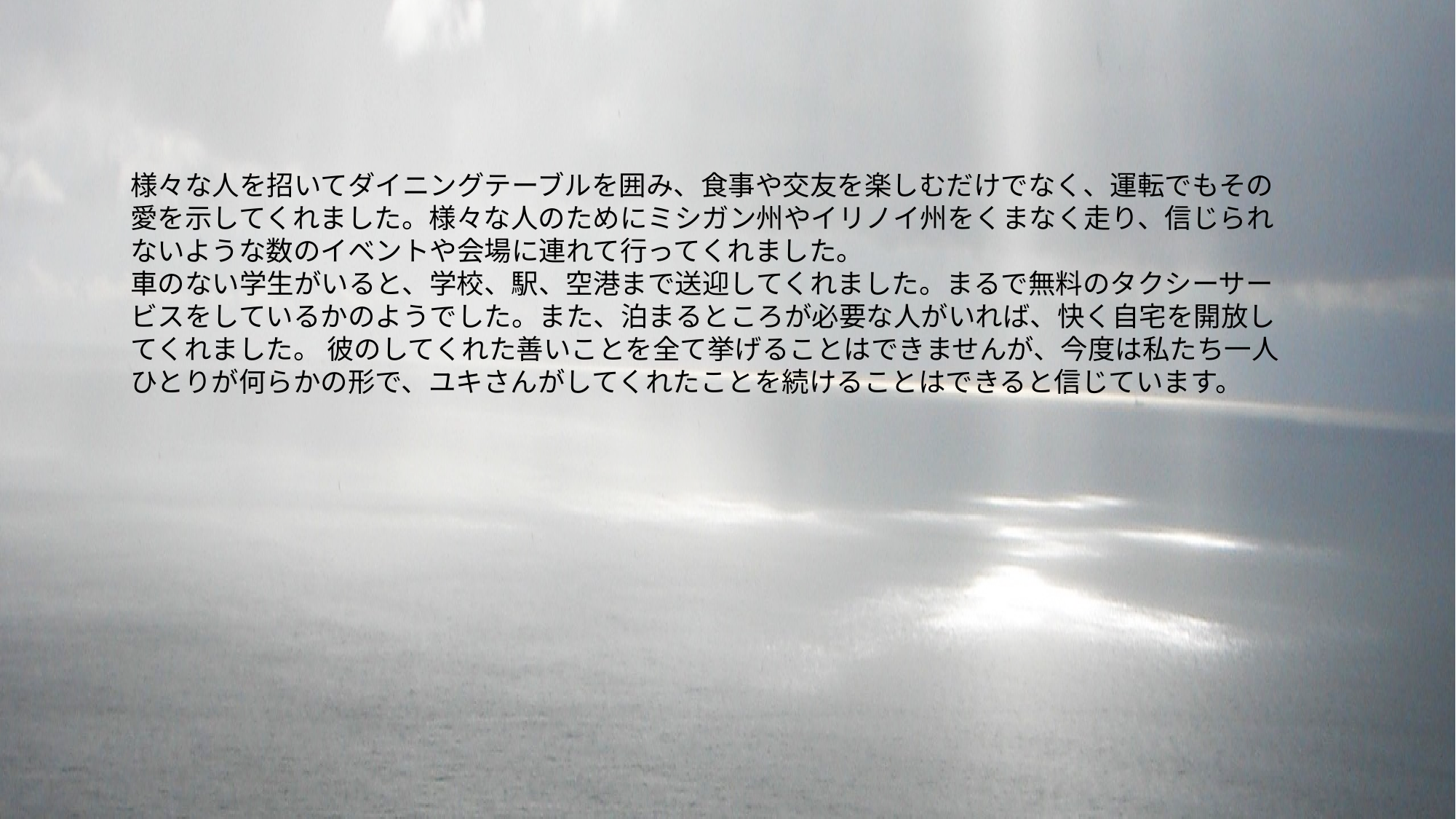

様々な人を招いてダイニングテーブルを囲み、食事や交友を楽しむだけでなく、運転でもその愛を示してくれました。様々な人のためにミシガン州やイリノイ州をくまなく走り、信じられないような数のイベントや会場に連れて行ってくれました。
車のない学生がいると、学校、駅、空港まで送迎してくれました。まるで無料のタクシーサービスをしているかのようでした。また、泊まるところが必要な人がいれば、快く自宅を開放してくれました。 彼のしてくれた善いことを全て挙げることはできませんが、今度は私たち一人ひとりが何らかの形で、ユキさんがしてくれたことを続けることはできると信じています。